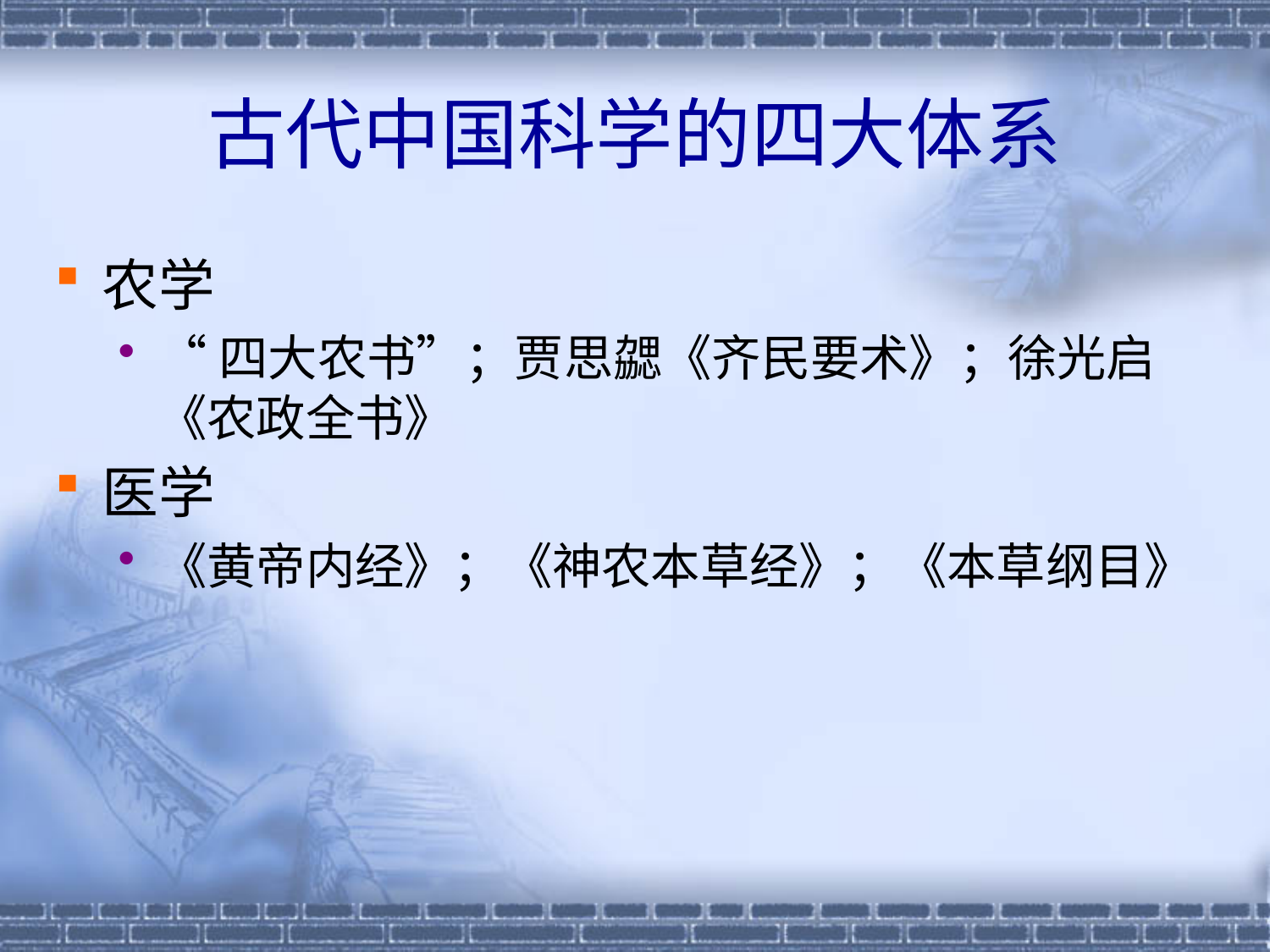

# 古代中国科学的四大体系
农学
“四大农书”；贾思勰《齐民要术》；徐光启《农政全书》
医学
《黄帝内经》；《神农本草经》；《本草纲目》